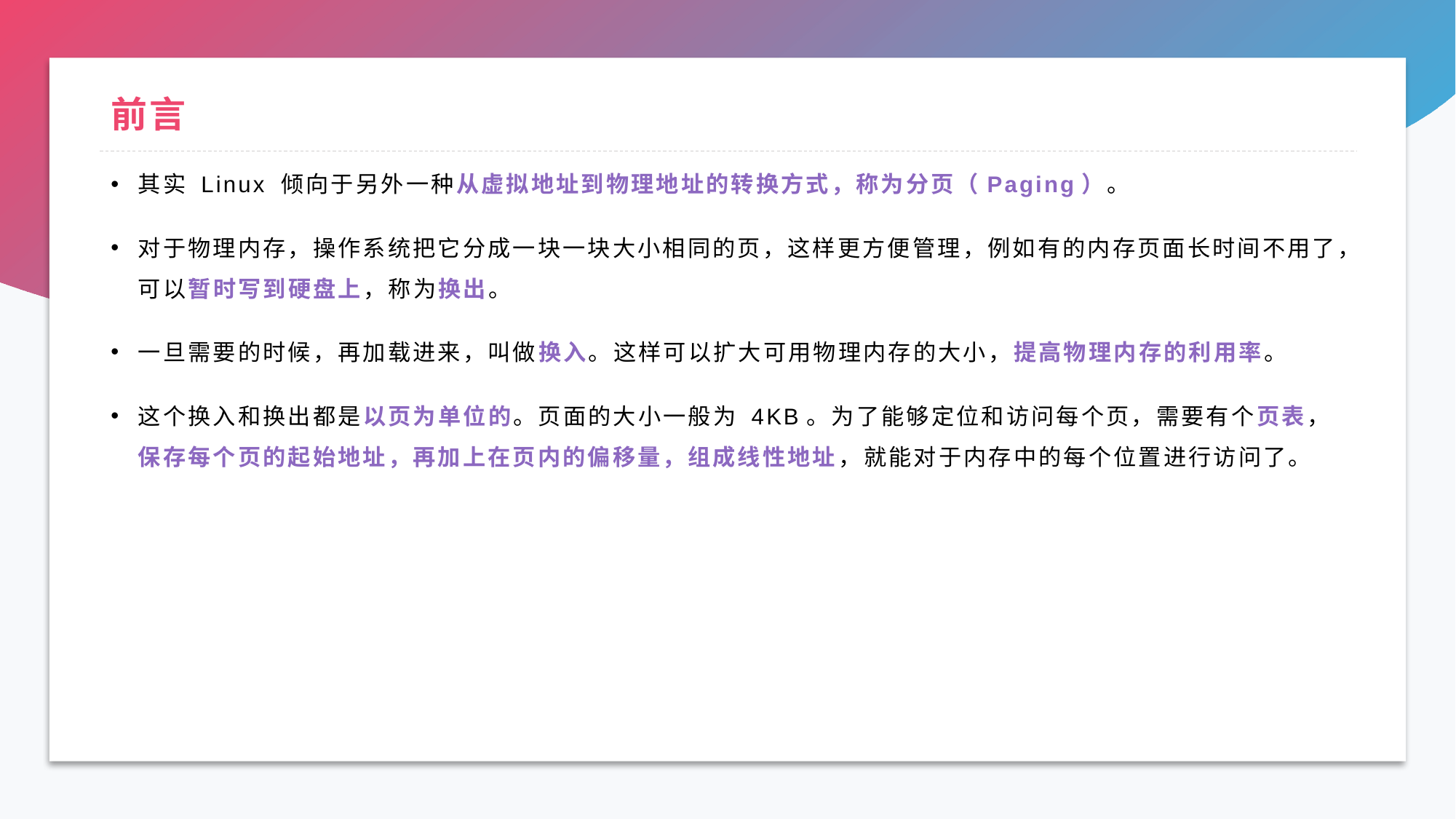

# 前言
其实 Linux 倾向于另外一种从虚拟地址到物理地址的转换方式，称为分页（Paging）。
对于物理内存，操作系统把它分成一块一块大小相同的页，这样更方便管理，例如有的内存页面长时间不用了，可以暂时写到硬盘上，称为换出。
一旦需要的时候，再加载进来，叫做换入。这样可以扩大可用物理内存的大小，提高物理内存的利用率。
这个换入和换出都是以页为单位的。页面的大小一般为 4KB。为了能够定位和访问每个页，需要有个页表，保存每个页的起始地址，再加上在页内的偏移量，组成线性地址，就能对于内存中的每个位置进行访问了。